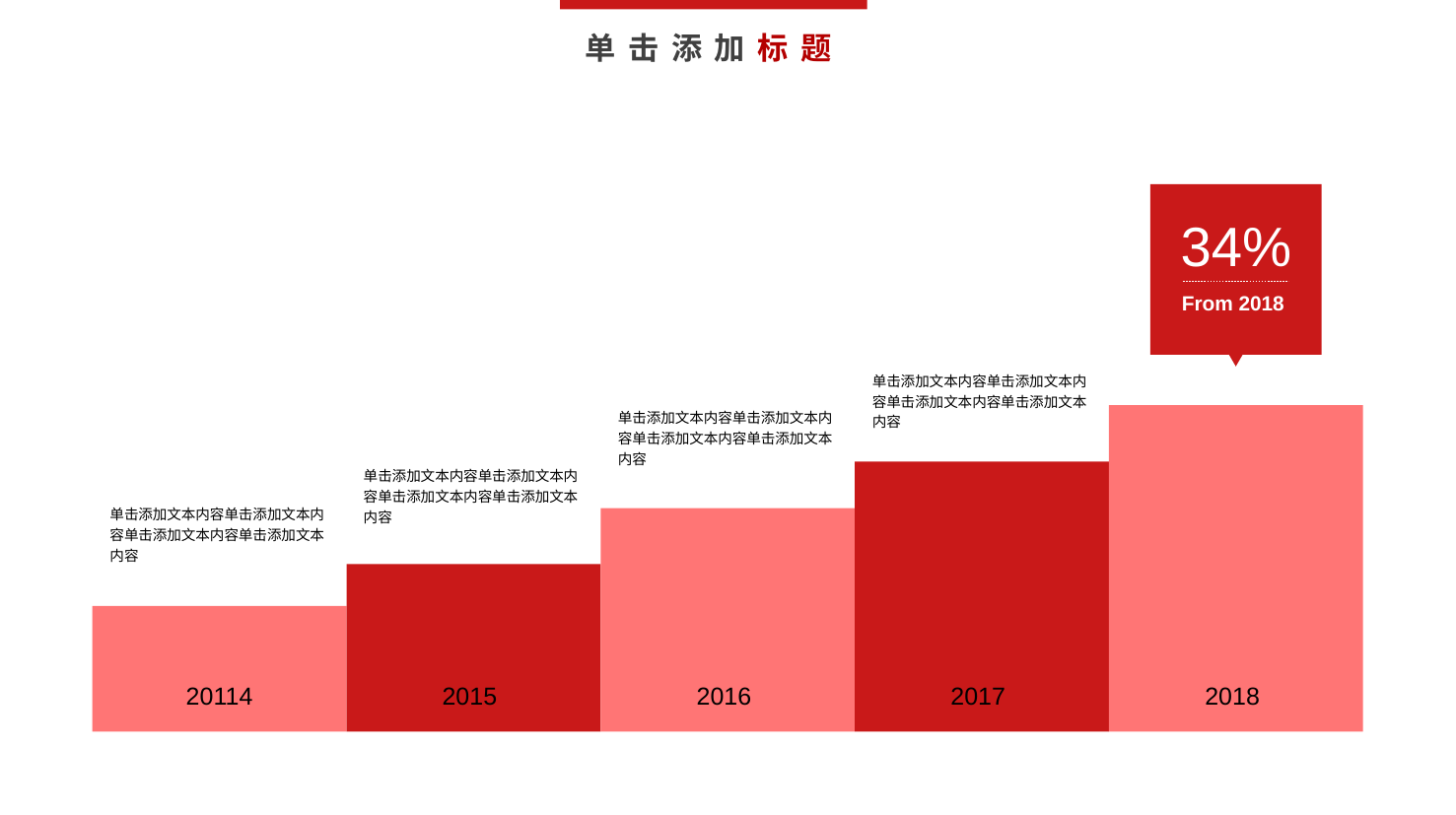

单击添加标题

34%
From 2018
单击添加文本内容单击添加文本内容单击添加文本内容单击添加文本内容
单击添加文本内容单击添加文本内容单击添加文本内容单击添加文本内容

单击添加文本内容单击添加文本内容单击添加文本内容单击添加文本内容

单击添加文本内容单击添加文本内容单击添加文本内容单击添加文本内容

20114
2015
2016
2017
2018